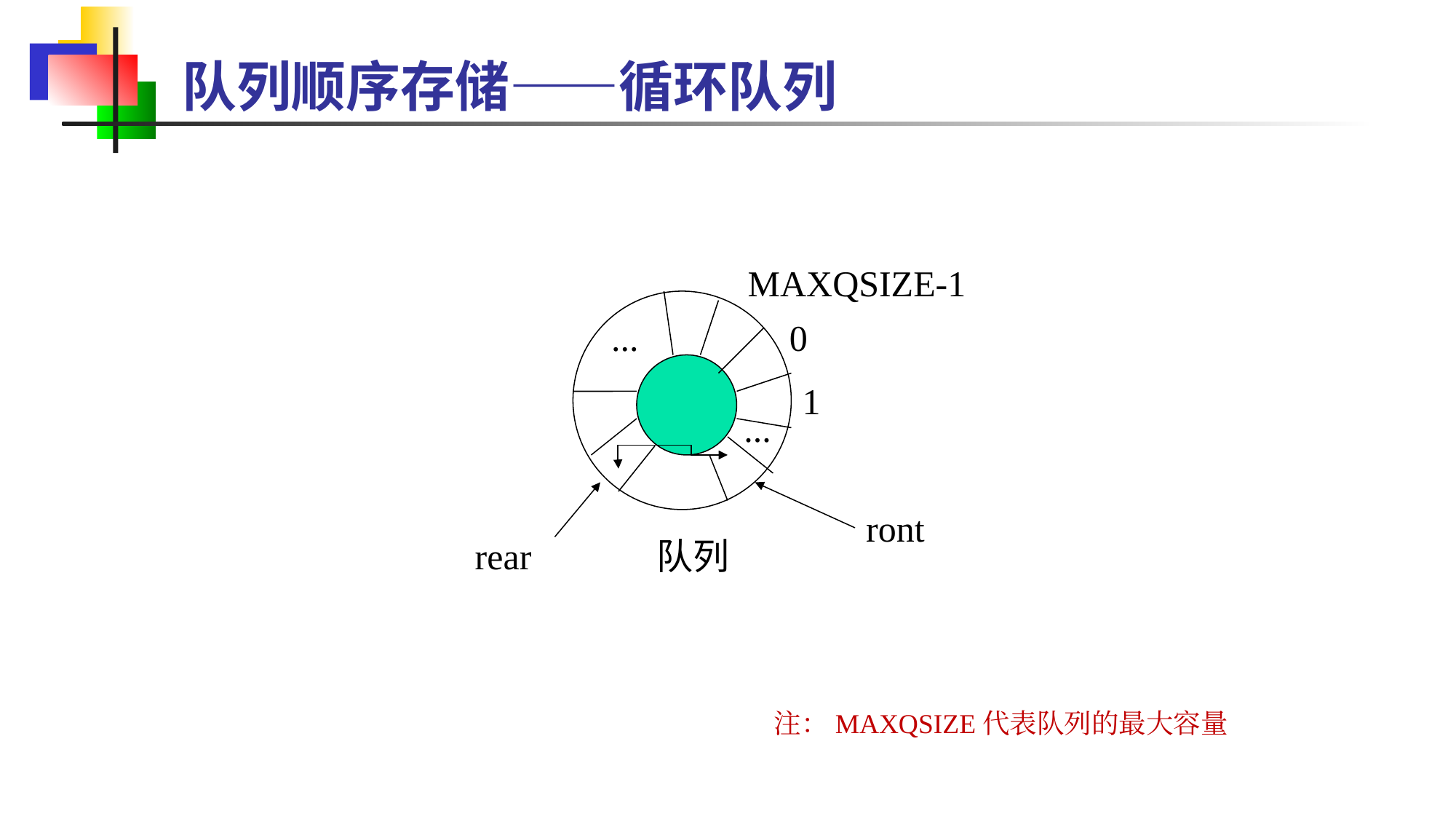

队列顺序存储——循环队列
MAXQSIZE-1

...
0

1

...

ront
rear
队列
  注：MAXQSIZE代表队列的最大容量